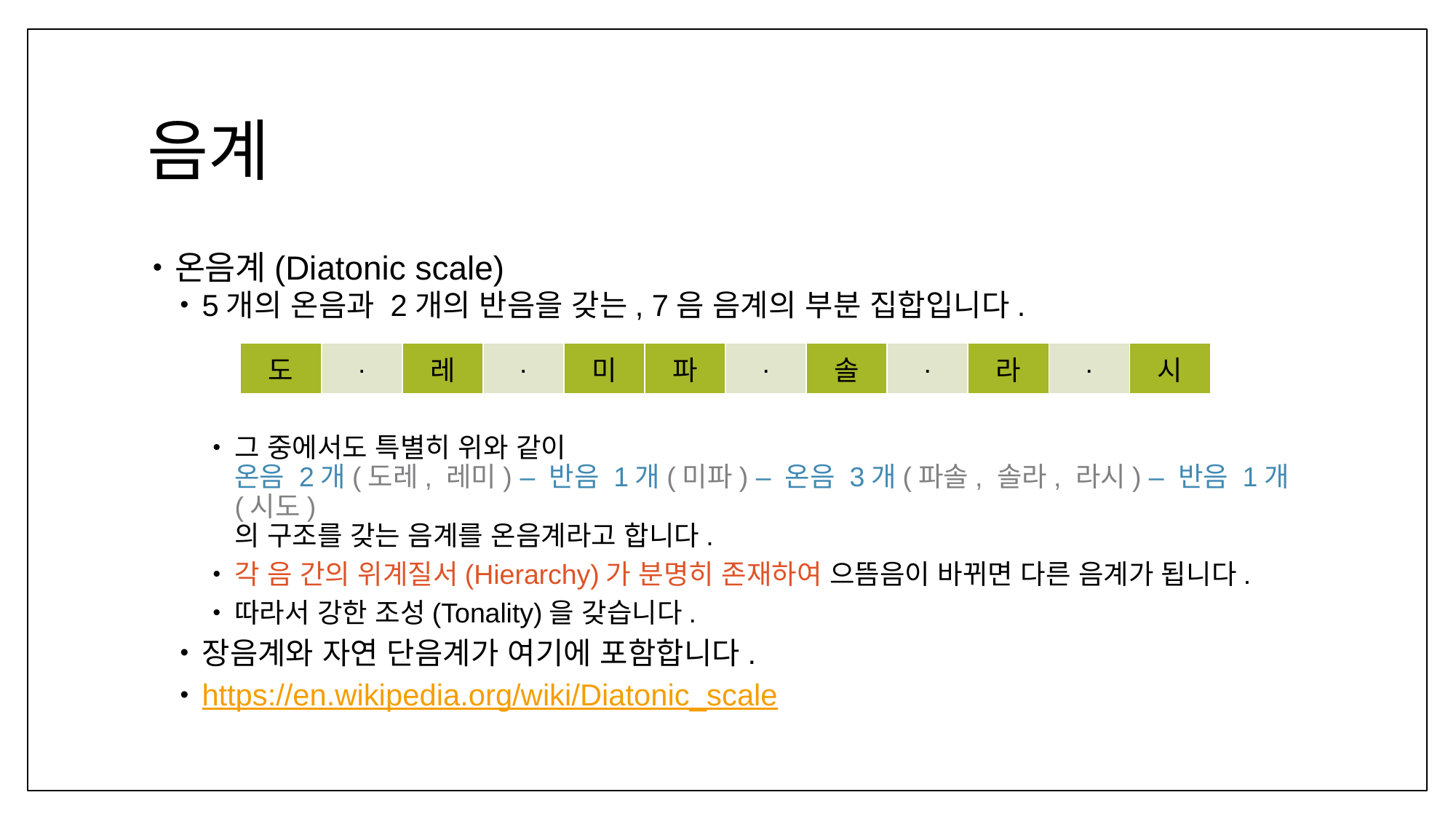

# 음계
온음계(Diatonic scale)
5개의 온음과 2개의 반음을 갖는, 7음 음계의 부분 집합입니다.

그 중에서도 특별히 위와 같이
온음 2개(도레, 레미) – 반음 1개(미파) – 온음 3개(파솔, 솔라, 라시) – 반음 1개(시도)
의 구조를 갖는 음계를 온음계라고 합니다.
각 음 간의 위계질서(Hierarchy)가 분명히 존재하여 으뜸음이 바뀌면 다른 음계가 됩니다.
따라서 강한 조성(Tonality)을 갖습니다.
장음계와 자연 단음계가 여기에 포함합니다.
https://en.wikipedia.org/wiki/Diatonic_scale
| 도 | . | 레 | . | 미 | 파 | . | 솔 | . | 라 | . | 시 |
| --- | --- | --- | --- | --- | --- | --- | --- | --- | --- | --- | --- |